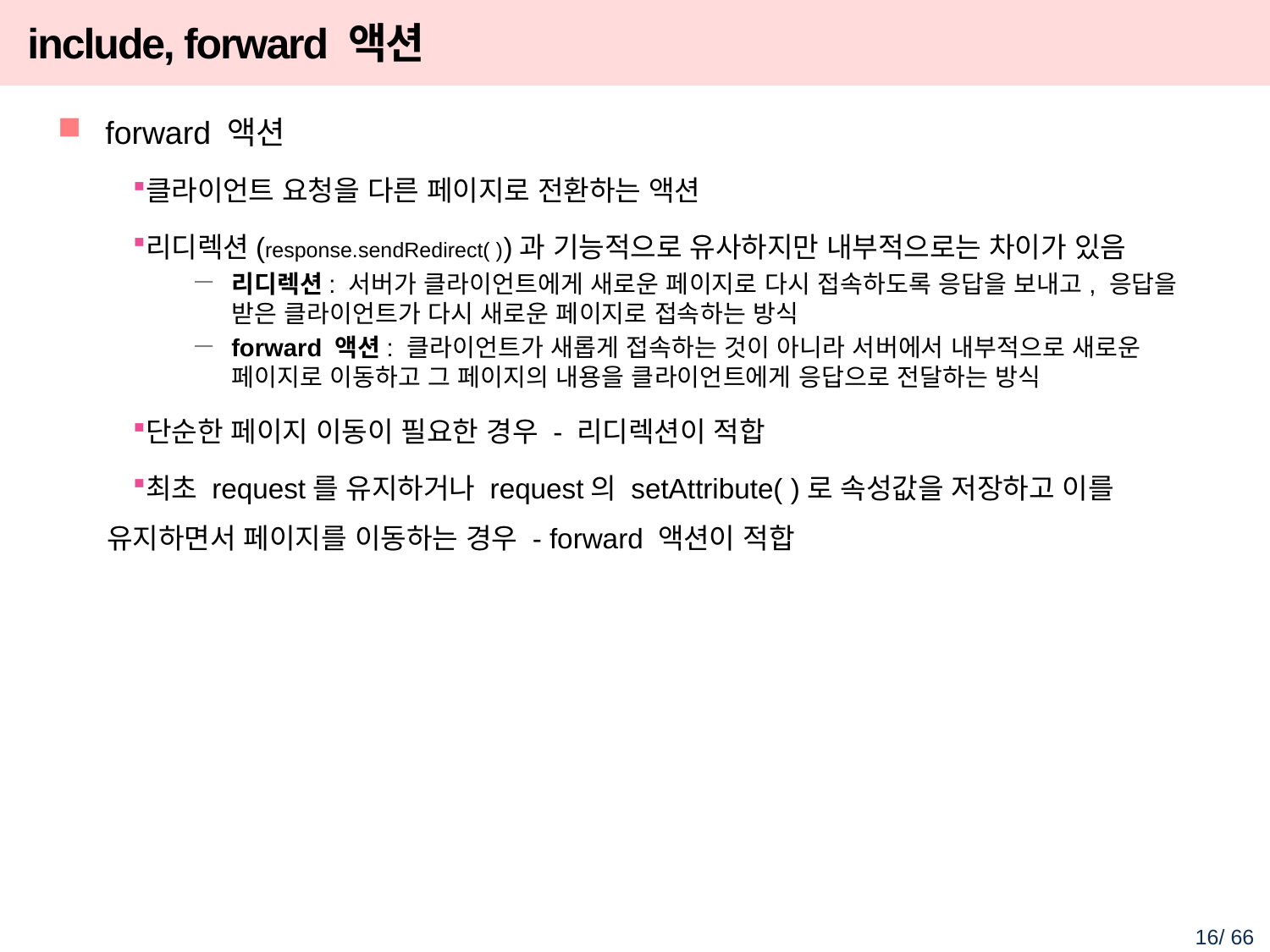

# include, forward 액션
forward 액션
클라이언트 요청을 다른 페이지로 전환하는 액션
리디렉션(response.sendRedirect( ))과 기능적으로 유사하지만 내부적으로는 차이가 있음
리디렉션: 서버가 클라이언트에게 새로운 페이지로 다시 접속하도록 응답을 보내고, 응답을 받은 클라이언트가 다시 새로운 페이지로 접속하는 방식
forward 액션: 클라이언트가 새롭게 접속하는 것이 아니라 서버에서 내부적으로 새로운 페이지로 이동하고 그 페이지의 내용을 클라이언트에게 응답으로 전달하는 방식
단순한 페이지 이동이 필요한 경우 - 리디렉션이 적합
최초 request를 유지하거나 request의 setAttribute( )로 속성값을 저장하고 이를 유지하면서 페이지를 이동하는 경우 - forward 액션이 적합